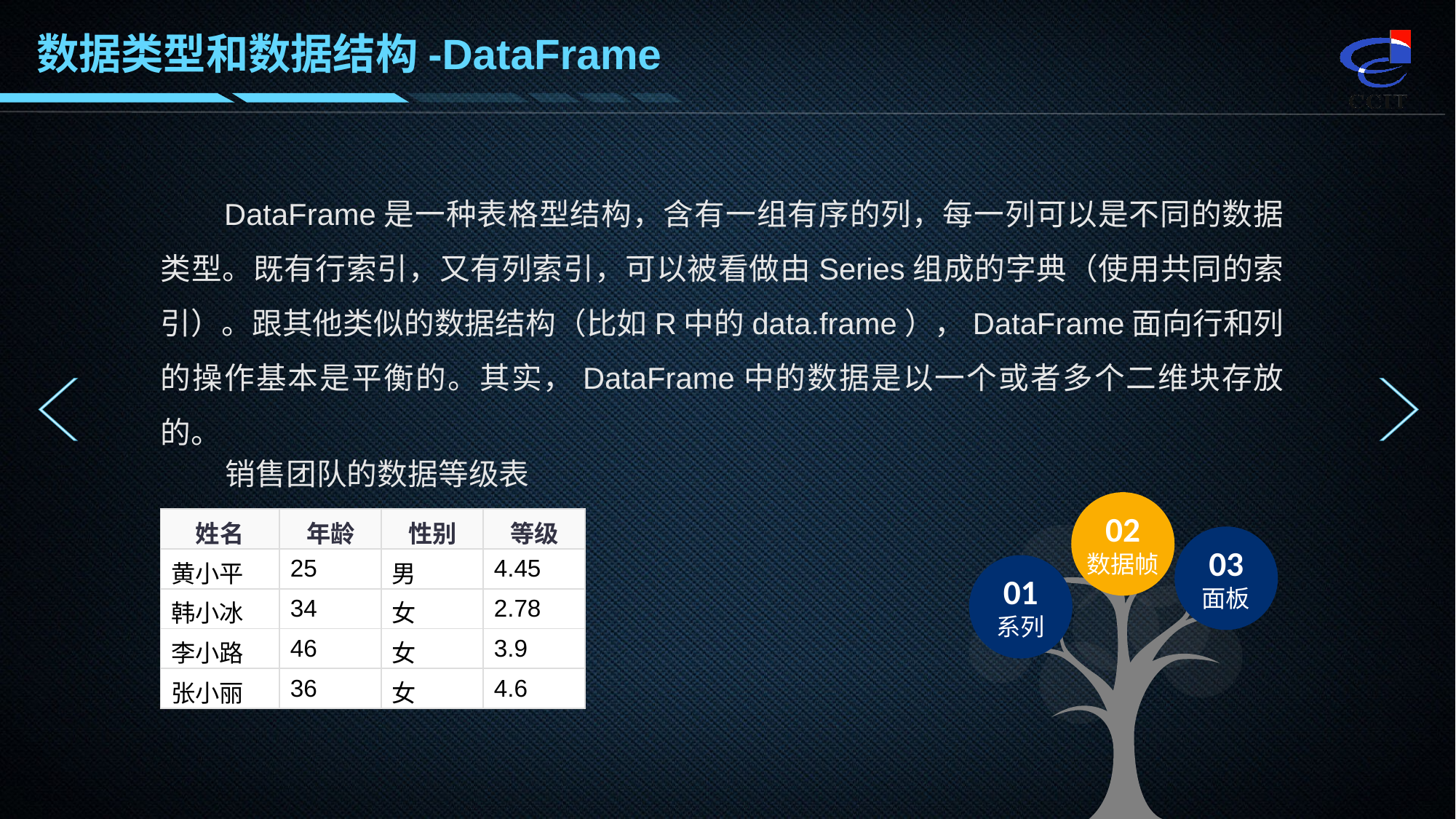

数据类型和数据结构-DataFrame
 DataFrame是一种表格型结构，含有一组有序的列，每一列可以是不同的数据类型。既有行索引，又有列索引，可以被看做由Series组成的字典（使用共同的索引）。跟其他类似的数据结构（比如R中的data.frame），DataFrame面向行和列的操作基本是平衡的。其实，DataFrame中的数据是以一个或者多个二维块存放的。
销售团队的数据等级表
02
数据帧
| 姓名 | 年龄 | 性别 | 等级 |
| --- | --- | --- | --- |
| 黄小平 | 25 | 男 | 4.45 |
| 韩小冰 | 34 | 女 | 2.78 |
| 李小路 | 46 | 女 | 3.9 |
| 张小丽 | 36 | 女 | 4.6 |

03
面板

01
系列